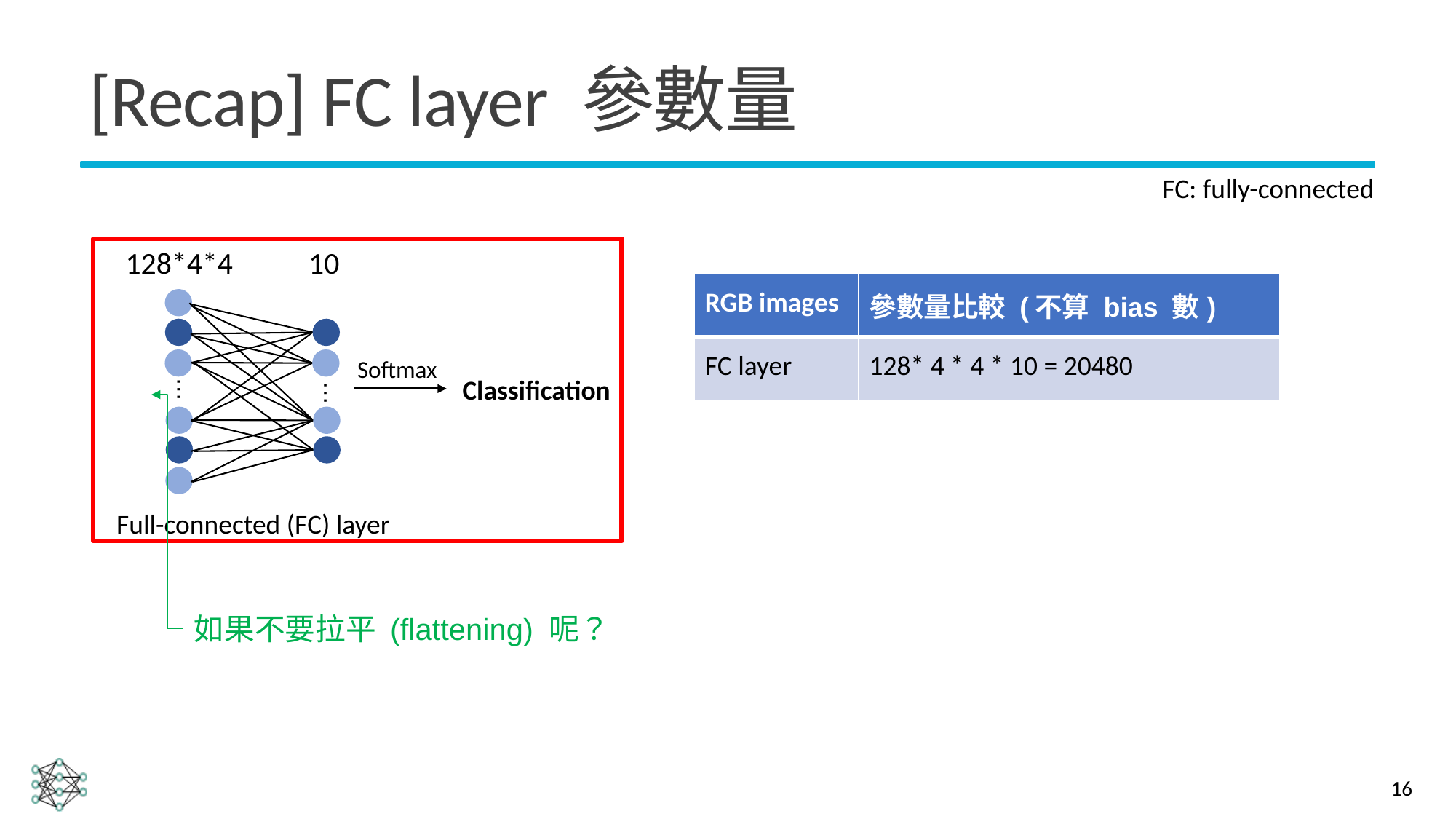

# [Recap] FC layer 參數量
FC: fully-connected
128*4*4
10

| RGB images | 參數量比較 (不算 bias 數) |
| --- | --- |
| FC layer | 128\* 4 \* 4 \* 10 = 20480 |

Softmax

Classification
…
…

Full-connected (FC) layer
如果不要拉平 (flattening) 呢？
16